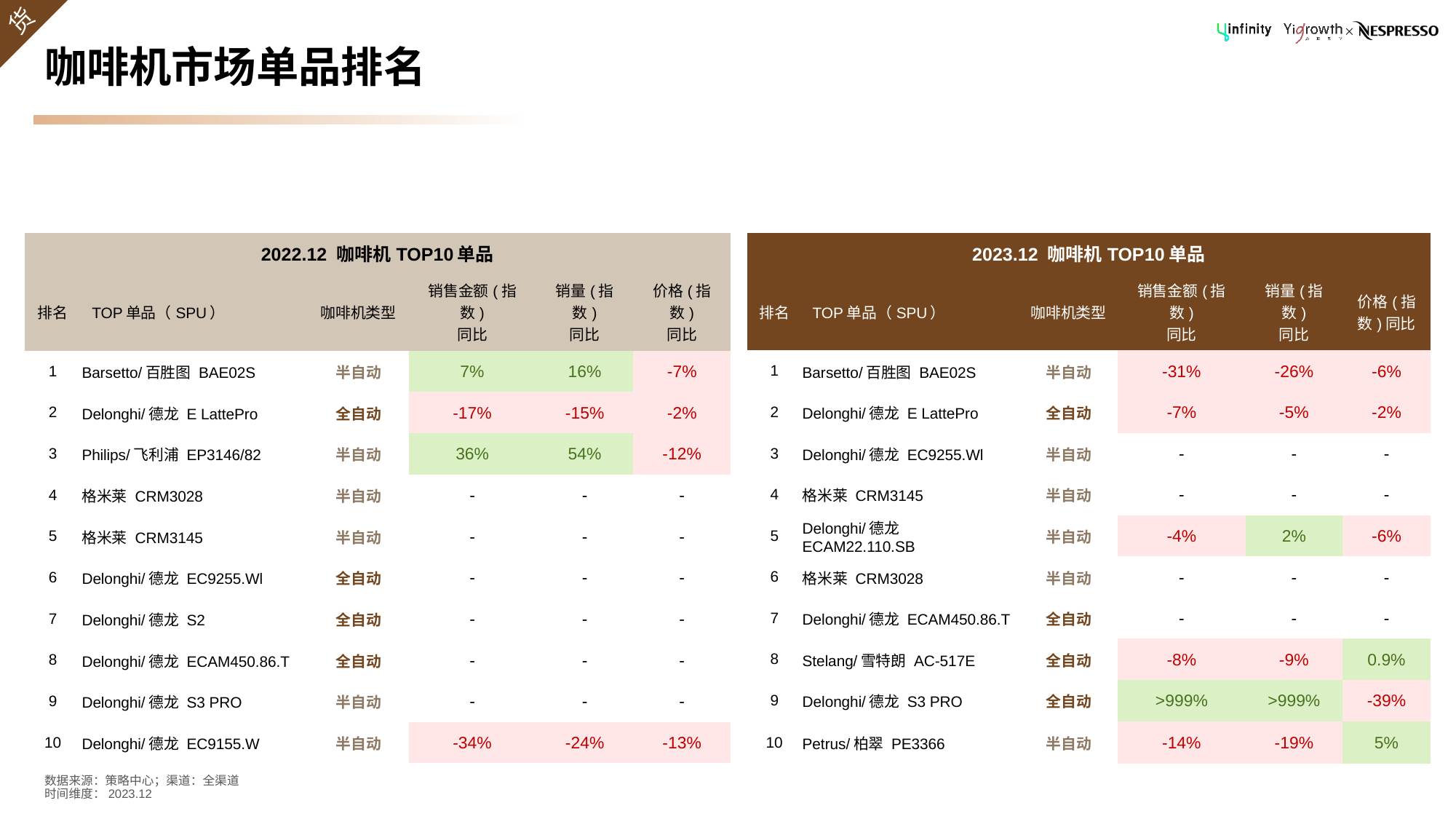

# 咖啡机市场单品排名

| 2023.12 咖啡机TOP10单品 |  |  |  |  |  |
| --- | --- | --- | --- | --- | --- |
| 排名 | TOP单品（SPU） | 咖啡机类型 | 销售金额(指数) 同比 | 销量(指数) 同比 | 价格(指数)同比 |
| 1 | Barsetto/百胜图 BAE02S | 半自动 | -31% | -26% | -6% |
| 2 | Delonghi/德龙 E LattePro | 全自动 | -7% | -5% | -2% |
| 3 | Delonghi/德龙 EC9255.Wl | 半自动 | - | - | - |
| 4 | 格米莱 CRM3145 | 半自动 | - | - | - |
| 5 | Delonghi/德龙 ECAM22.110.SB | 半自动 | -4% | 2% | -6% |
| 6 | 格米莱 CRM3028 | 半自动 | - | - | - |
| 7 | Delonghi/德龙 ECAM450.86.T | 全自动 | - | - | - |
| 8 | Stelang/雪特朗 AC-517E | 全自动 | -8% | -9% | 0.9% |
| 9 | Delonghi/德龙 S3 PRO | 全自动 | >999% | >999% | -39% |
| 10 | Petrus/柏翠 PE3366 | 半自动 | -14% | -19% | 5% |
| 2022.12 咖啡机TOP10单品 |  |  |  |  |  |
| --- | --- | --- | --- | --- | --- |
| 排名 | TOP单品（SPU） | 咖啡机类型 | 销售金额(指数) 同比 | 销量(指数) 同比 | 价格(指数) 同比 |
| 1 | Barsetto/百胜图 BAE02S | 半自动 | 7% | 16% | -7% |
| 2 | Delonghi/德龙 E LattePro | 全自动 | -17% | -15% | -2% |
| 3 | Philips/飞利浦 EP3146/82 | 半自动 | 36% | 54% | -12% |
| 4 | 格米莱 CRM3028 | 半自动 | - | - | - |
| 5 | 格米莱 CRM3145 | 半自动 | - | - | - |
| 6 | Delonghi/德龙 EC9255.Wl | 全自动 | - | - | - |
| 7 | Delonghi/德龙 S2 | 全自动 | - | - | - |
| 8 | Delonghi/德龙 ECAM450.86.T | 全自动 | - | - | - |
| 9 | Delonghi/德龙 S3 PRO | 半自动 | - | - | - |
| 10 | Delonghi/德龙 EC9155.W | 半自动 | -34% | -24% | -13% |
数据来源：策略中心；渠道：全渠道
时间维度：2023.12